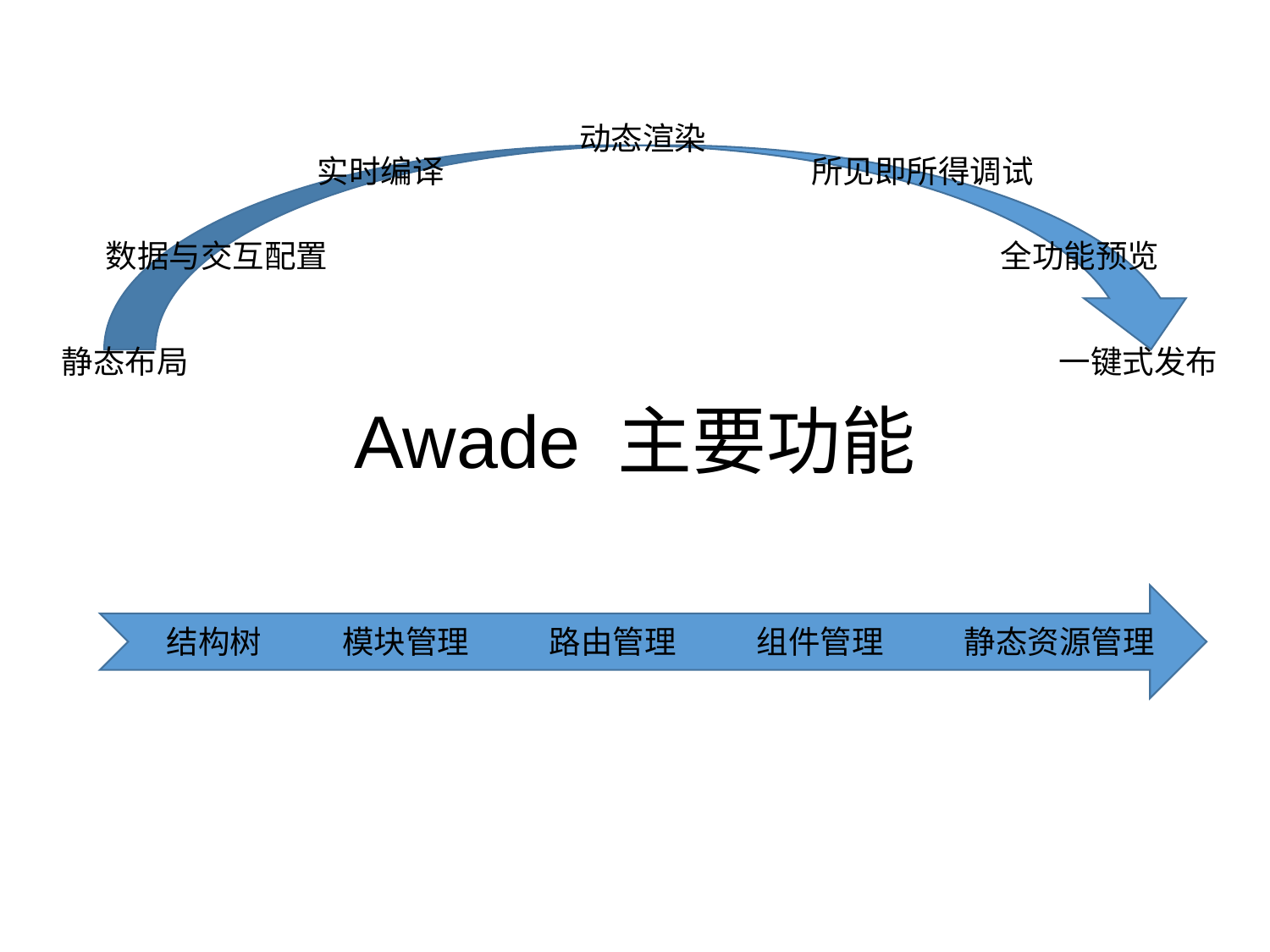

动态渲染

实时编译
所见即所得调试
数据与交互配置
全功能预览
静态布局
# Awade 主要功能
一键式发布

结构树
模块管理
路由管理
组件管理
静态资源管理